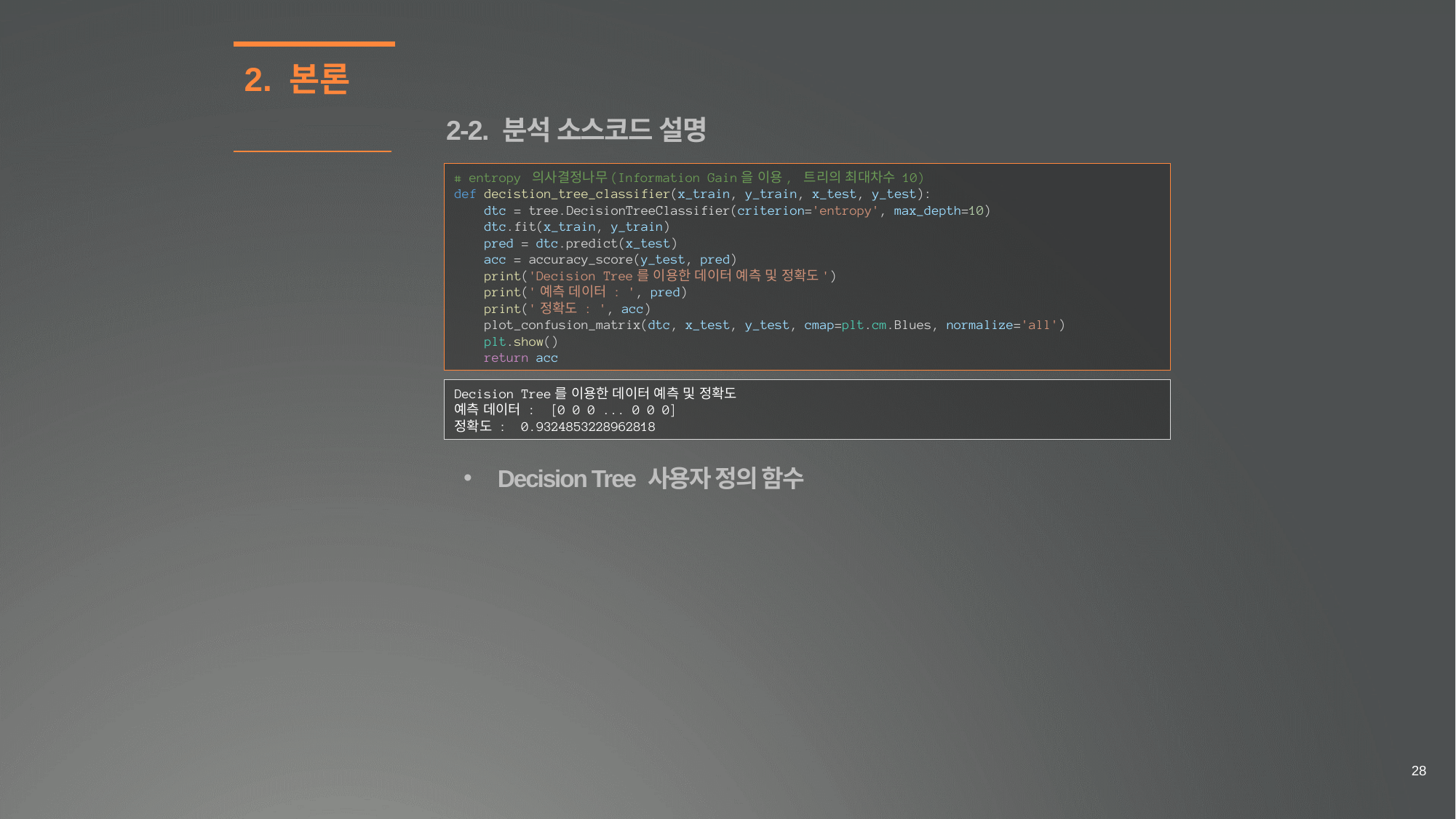

2. 본론
2-2. 분석 소스코드 설명
# entropy 의사결정나무(Information Gain을 이용, 트리의 최대차수 10)
def decistion_tree_classifier(x_train, y_train, x_test, y_test):
    dtc = tree.DecisionTreeClassifier(criterion='entropy', max_depth=10)
    dtc.fit(x_train, y_train)
    pred = dtc.predict(x_test)
    acc = accuracy_score(y_test, pred)
    print('Decision Tree를 이용한 데이터 예측 및 정확도')
    print('예측 데이터 : ', pred)
    print('정확도 : ', acc)
    plot_confusion_matrix(dtc, x_test, y_test, cmap=plt.cm.Blues, normalize='all')
    plt.show()
    return acc
Decision Tree를 이용한 데이터 예측 및 정확도
예측 데이터 :  [0 0 0 ... 0 0 0]
정확도 :  0.9324853228962818
Decision Tree 사용자 정의 함수